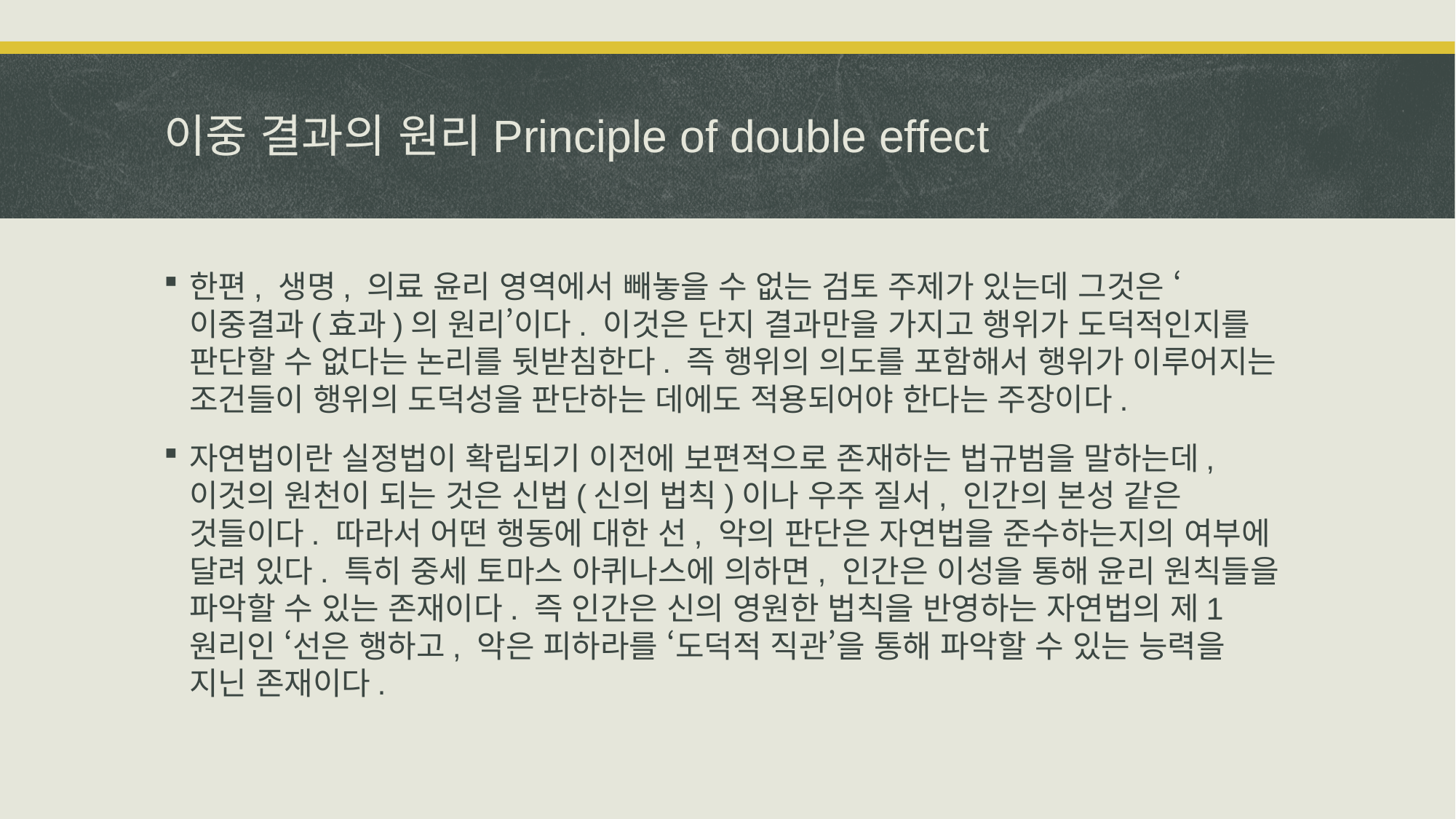

# 이중 결과의 원리Principle of double effect
한편, 생명, 의료 윤리 영역에서 빼놓을 수 없는 검토 주제가 있는데 그것은 ‘이중결과(효과)의 원리’이다. 이것은 단지 결과만을 가지고 행위가 도덕적인지를 판단할 수 없다는 논리를 뒷받침한다. 즉 행위의 의도를 포함해서 행위가 이루어지는 조건들이 행위의 도덕성을 판단하는 데에도 적용되어야 한다는 주장이다.
자연법이란 실정법이 확립되기 이전에 보편적으로 존재하는 법규범을 말하는데, 이것의 원천이 되는 것은 신법(신의 법칙)이나 우주 질서, 인간의 본성 같은 것들이다. 따라서 어떤 행동에 대한 선, 악의 판단은 자연법을 준수하는지의 여부에 달려 있다. 특히 중세 토마스 아퀴나스에 의하면, 인간은 이성을 통해 윤리 원칙들을 파악할 수 있는 존재이다. 즉 인간은 신의 영원한 법칙을 반영하는 자연법의 제1원리인 ‘선은 행하고, 악은 피하라를 ‘도덕적 직관’을 통해 파악할 수 있는 능력을 지닌 존재이다.